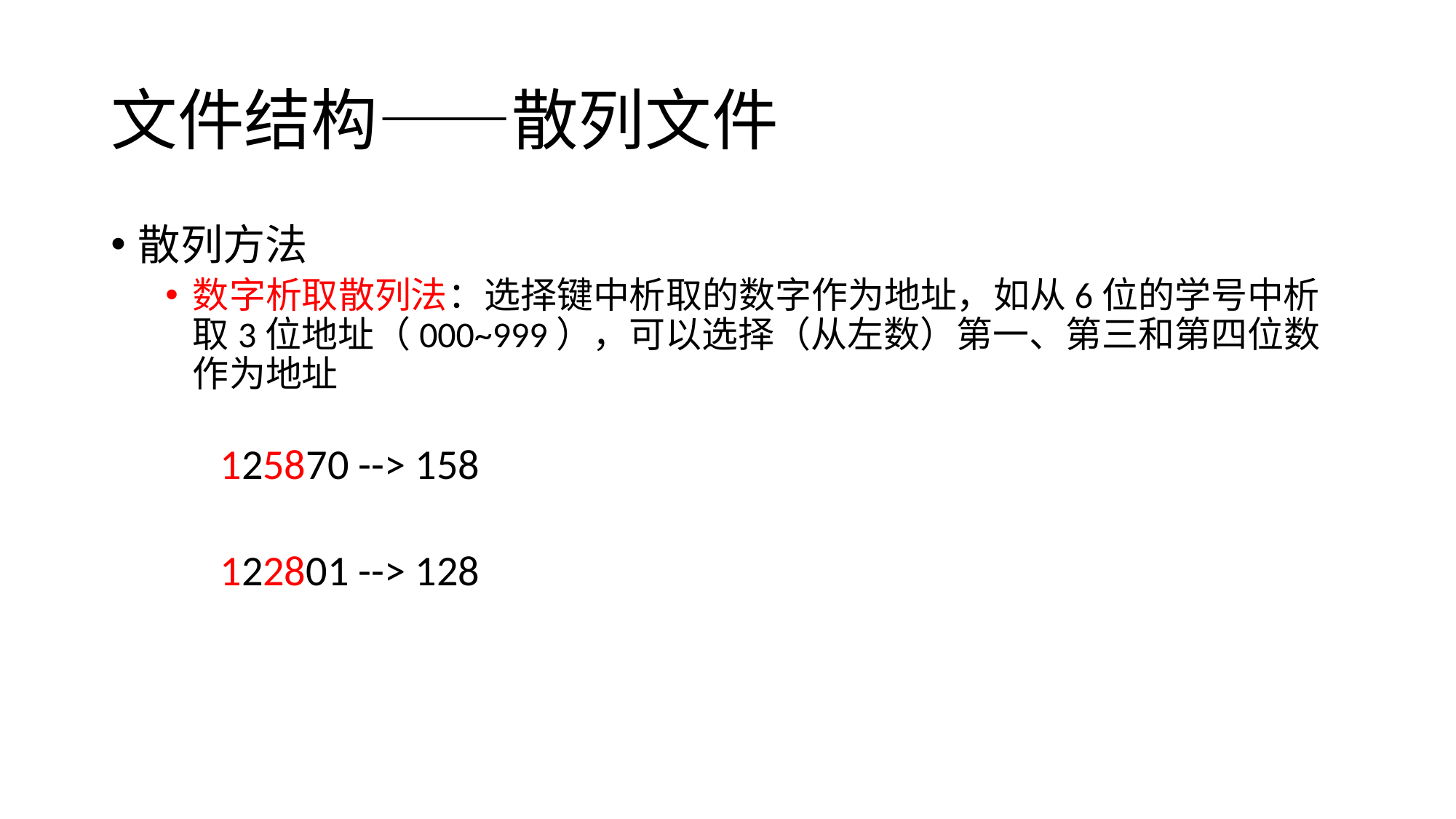

# 文件结构——散列文件
散列方法
数字析取散列法：选择键中析取的数字作为地址，如从6位的学号中析取3位地址（000~999），可以选择（从左数）第一、第三和第四位数作为地址

125870 --> 158

122801 --> 128